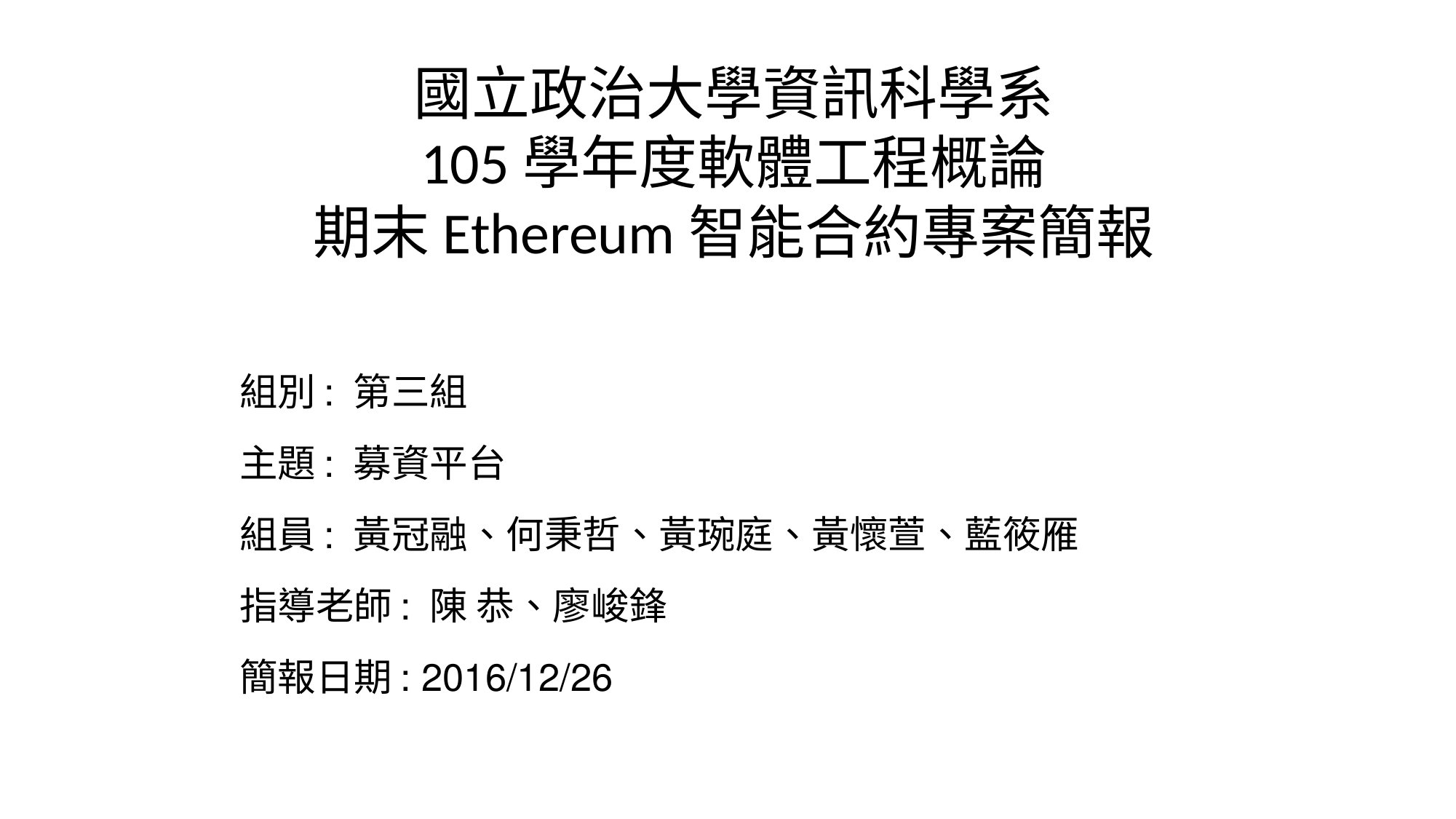

# 國立政治大學資訊科學系 105學年度軟體工程概論 期末Ethereum智能合約專案簡報
組別: 第三組
主題: 募資平台
組員: 黃冠融、何秉哲、黃琬庭、黃懷萱、藍筱雁
指導老師: 陳 恭、廖峻鋒
簡報日期: 2016/12/26